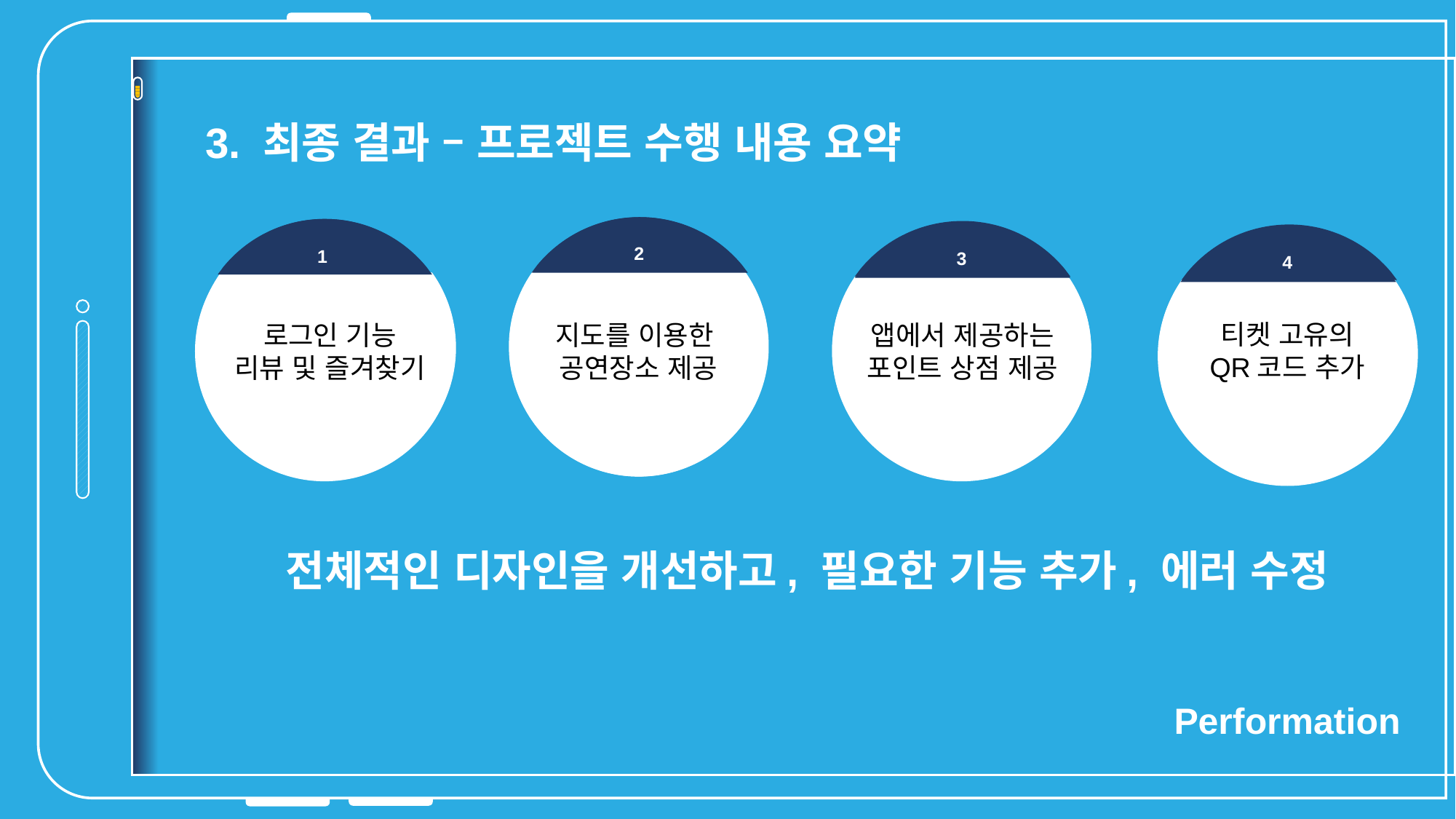

3. 최종 결과 – 프로젝트 수행 내용 요약

2

리뷰 및 즐겨찾기

2

지도를 이용한
공연장소 제공

1

로그인 기능

1

로그인 기능
리뷰 및 즐겨찾기

3

지도를 이용한
공연장소 제공

3

앱에서 제공하는 포인트 상점 제공

4

앱에서 제공하는 포인트 상점 제공

4

티켓 고유의
QR코드 추가
전체적인 디자인을 개선하고, 필요한 기능 추가, 에러 수정
Performation